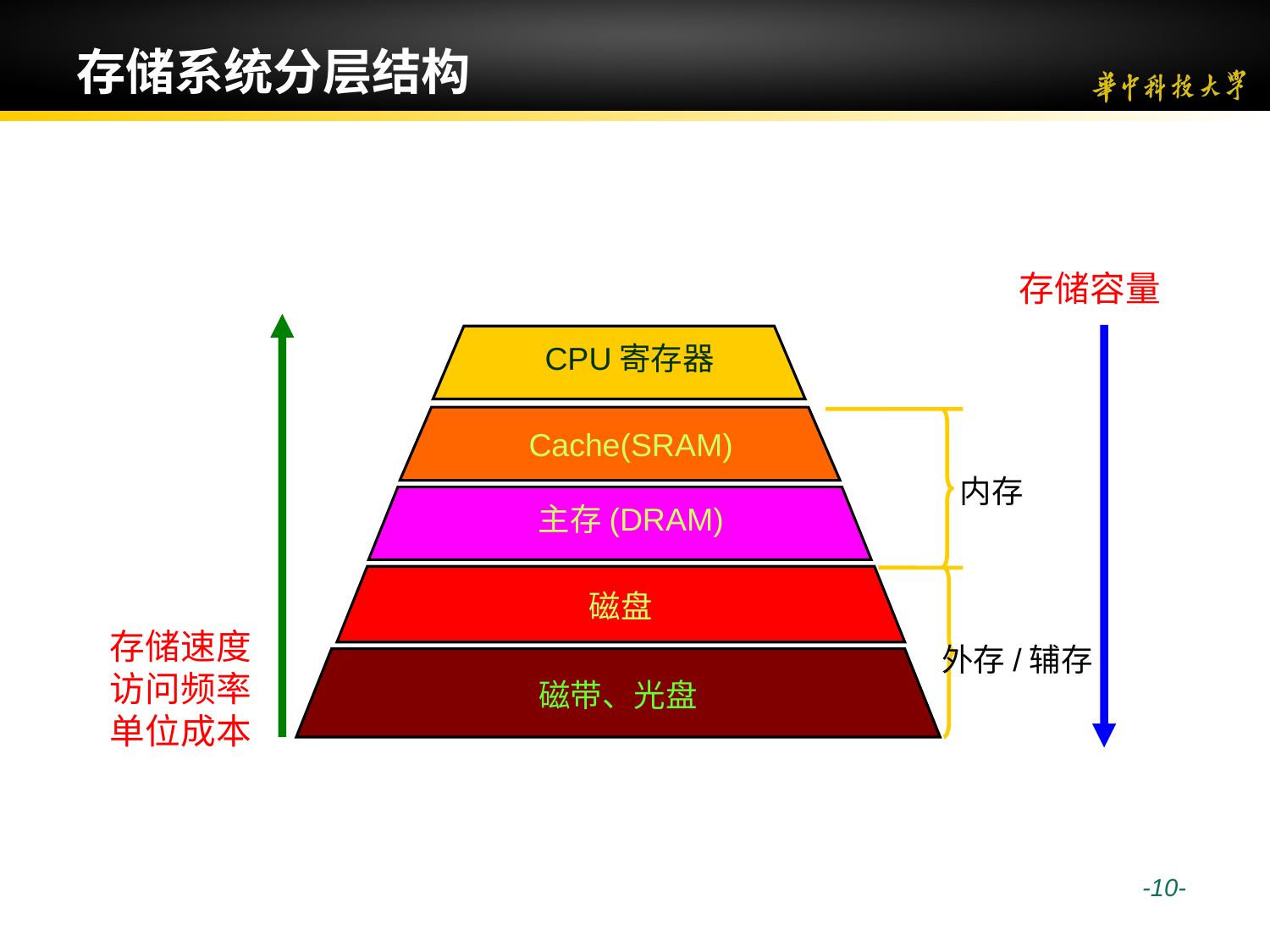

# 存储系统分层结构
存储容量

CPU寄存器

Cache(SRAM)

内存

主存(DRAM)

磁盘

存储速度
访问频率
单位成本

外存/辅存

磁带、光盘
 -10-